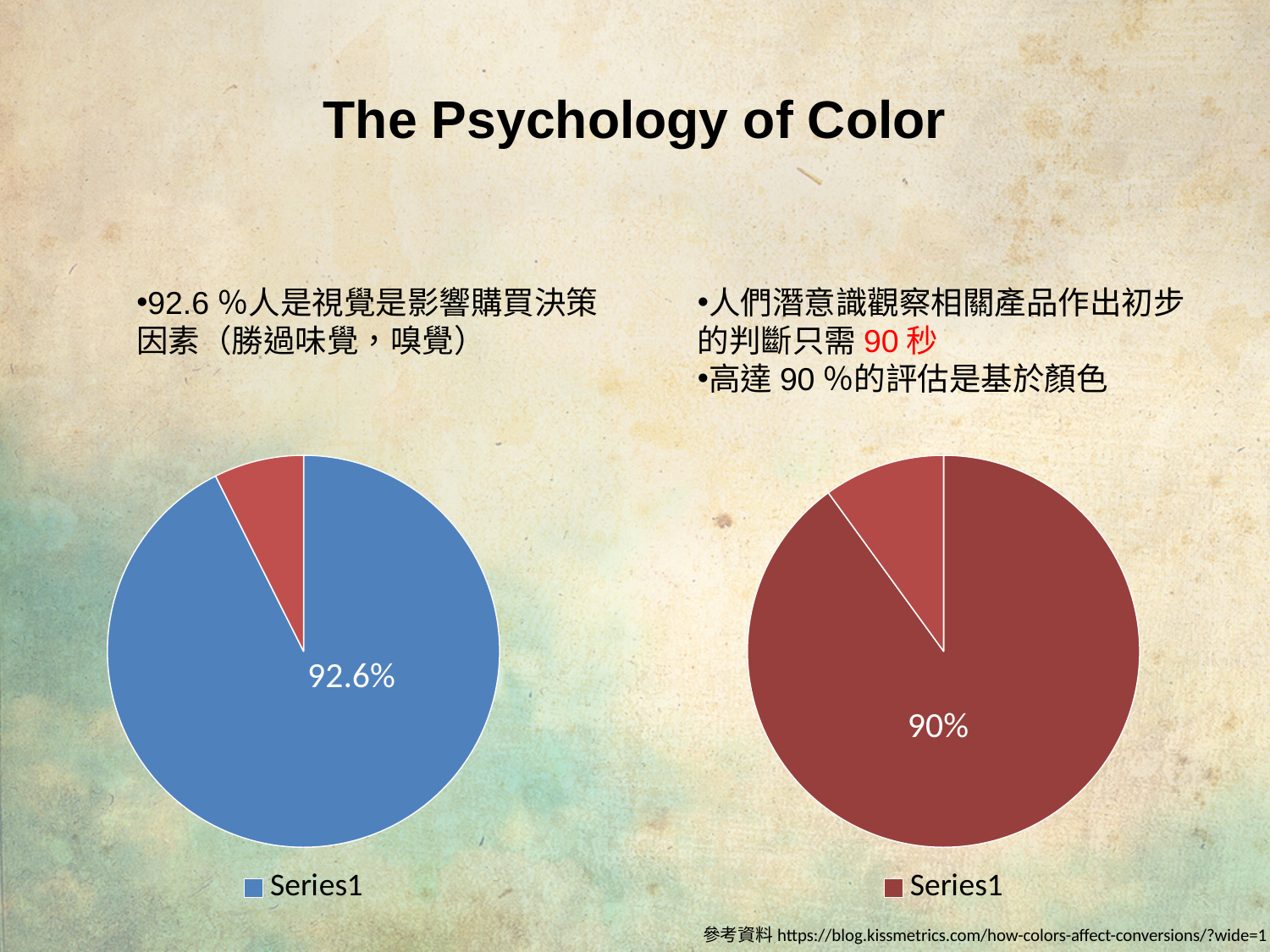

# The Psychology of Color
92.6％人是視覺是影響購買決策
因素（勝過味覺，嗅覺）
人們潛意識觀察相關產品作出初步的判斷只需90秒
高達90％的評估是基於顏色

### Chart

| Category | 欄1 |
|---|---|
|  | 92.6 |
|  | 7.4 |
|  | None |
|  | None |

### Chart

| Category | 欄1 |
|---|---|
|  | 90.0 |
|  | 10.0 |
|  | None |
|  | None |
90%
92.6%
參考資料https://blog.kissmetrics.com/how-colors-affect-conversions/?wide=1